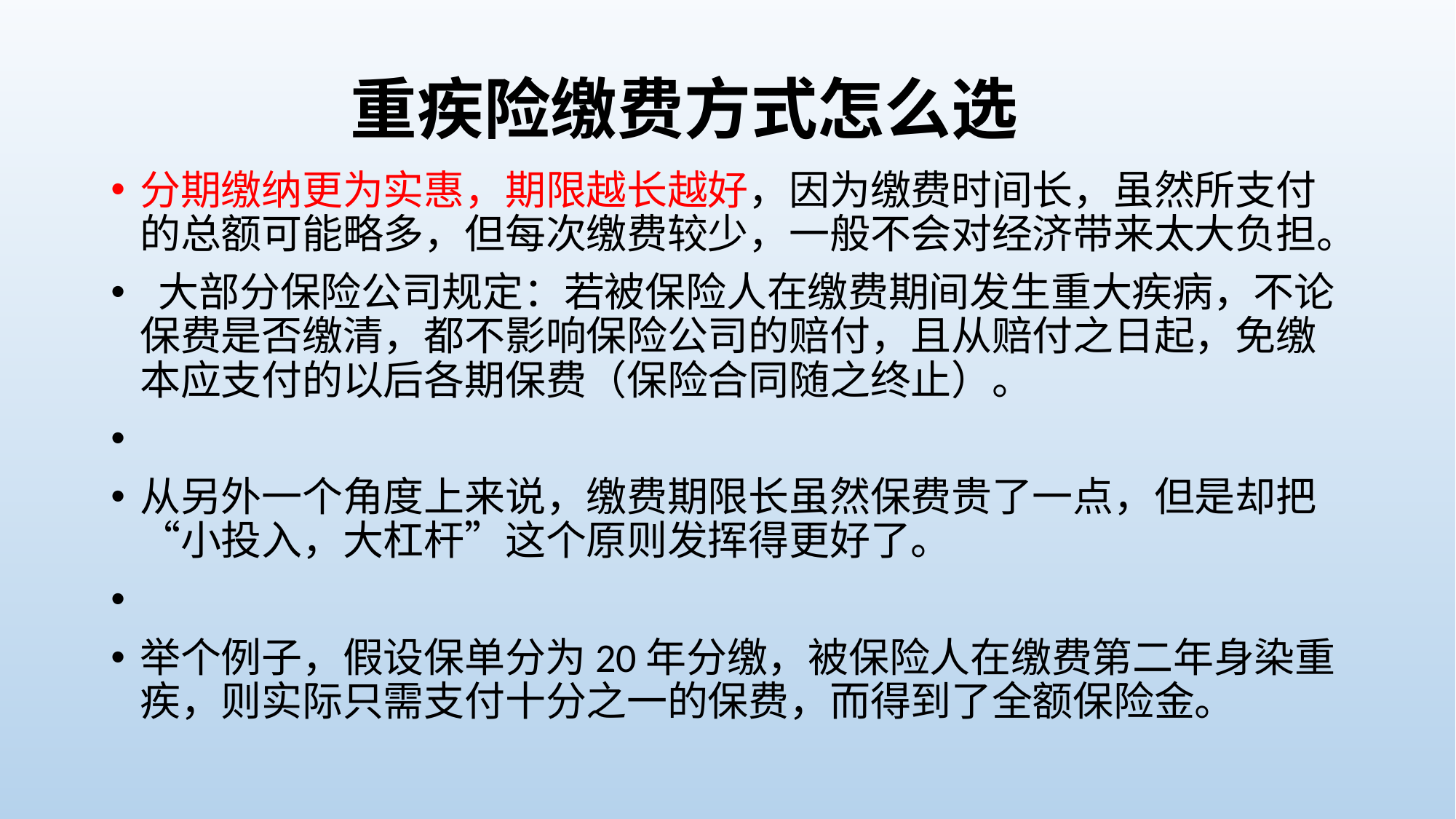

# 重疾险缴费方式怎么选
分期缴纳更为实惠，期限越长越好，因为缴费时间长，虽然所支付的总额可能略多，但每次缴费较少，一般不会对经济带来太大负担。
 大部分保险公司规定：若被保险人在缴费期间发生重大疾病，不论保费是否缴清，都不影响保险公司的赔付，且从赔付之日起，免缴本应支付的以后各期保费（保险合同随之终止）。

从另外一个角度上来说，缴费期限长虽然保费贵了一点，但是却把“小投入，大杠杆”这个原则发挥得更好了。

举个例子，假设保单分为20年分缴，被保险人在缴费第二年身染重疾，则实际只需支付十分之一的保费，而得到了全额保险金。